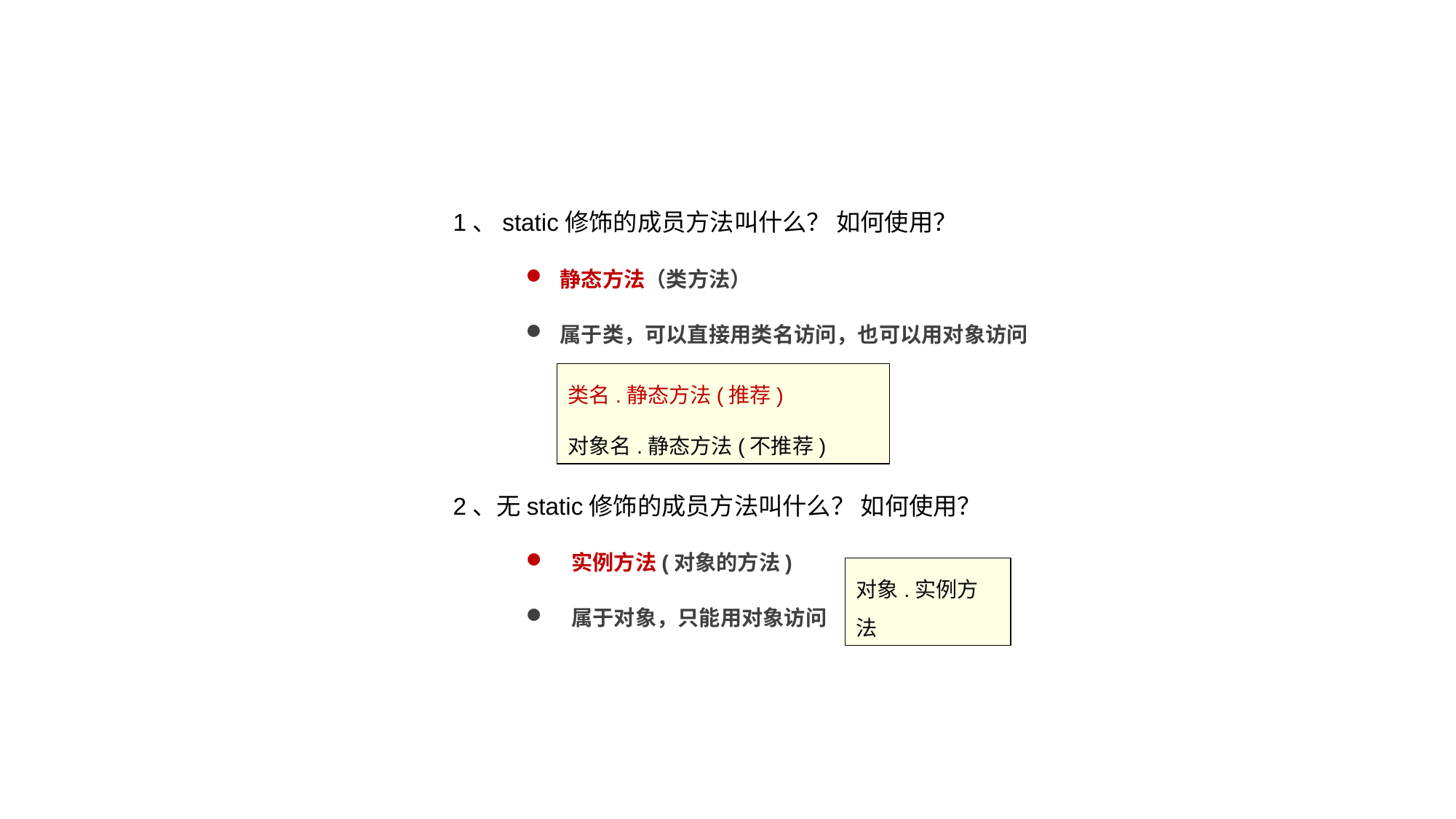

1、static修饰的成员方法叫什么？ 如何使用？
静态方法（类方法）
属于类，可以直接用类名访问，也可以用对象访问

2、无static修饰的成员方法叫什么？ 如何使用？
实例方法(对象的方法)
属于对象，只能用对象访问

类名.静态方法(推荐)
对象名.静态方法(不推荐)
对象.实例方法